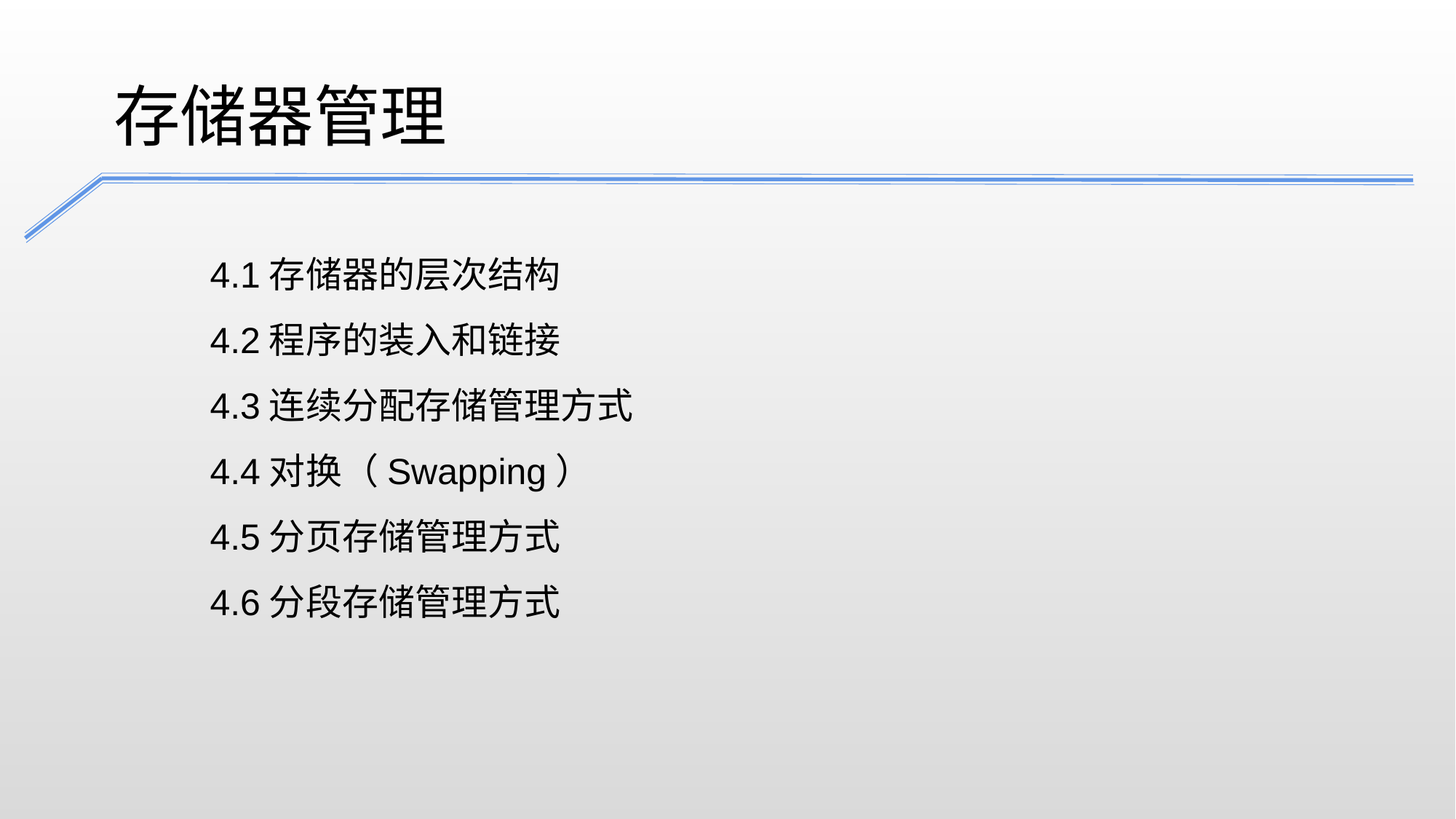

存储器管理

4.1存储器的层次结构
4.2程序的装入和链接
4.3连续分配存储管理方式
4.4对换（Swapping）
4.5分页存储管理方式
4.6分段存储管理方式